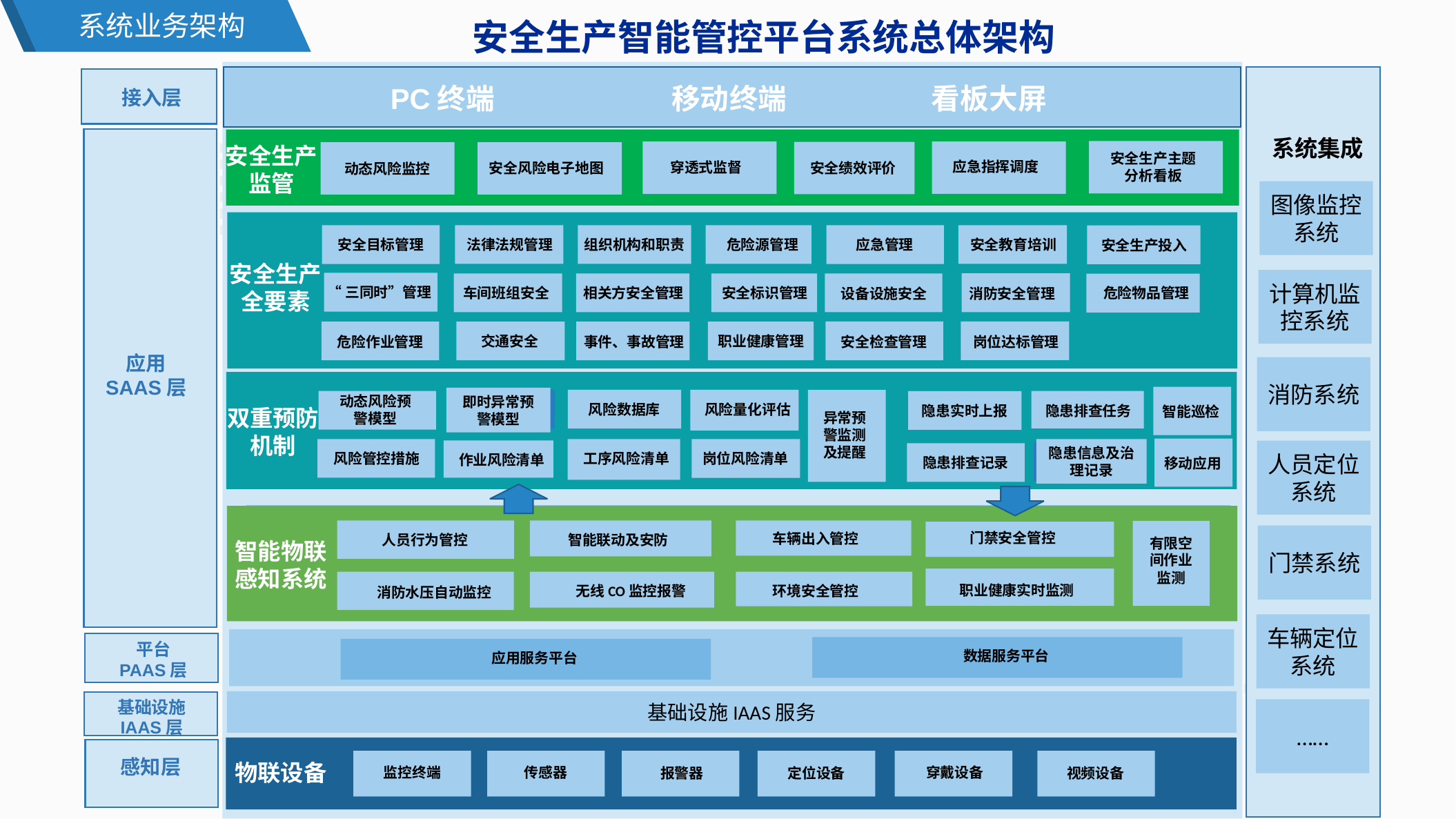

系统业务架构
安全生产智能管控平台系统总体架构

PC终端                           移动终端                      看板大屏
接入层

系统集成

安全生产监管

安全生产主题
分析看板
应急指挥调度
穿透式监督
安全风险电子地图
安全绩效评价
动态风险监控
图像监控系统

安全目标管理
法律法规管理
组织机构和职责
应急管理
安全教育培训
危险源管理
安全生产投入
安全生产全要素
计算机监控系统

“三同时”管理
危险物品管理
相关方安全管理
安全标识管理
车间班组安全
消防安全管理
设备设施安全

职业健康管理
交通安全
事件、事故管理
岗位达标管理
安全检查管理
危险作业管理
应用
SAAS层
消防系统

动态风险预警模型
即时异常预警模型

风险数据库
风险量化评估
隐患排查任务
隐患实时上报
智能巡检
双重预防机制
异常预警监测
及提醒

隐患信息及治理记录

人员定位系统

风险管控措施
工序风险清单
岗位风险清单
作业风险清单
隐患排查记录
移动应用

门禁安全管控
车辆出入管控
门禁系统
人员行为管控
智能联动及安防
有限空间作业监测
智能物联感知系统

职业健康实时监测
环境安全管控
无线CO监控报警
消防水压自动监控
车辆定位系统

平台
PAAS层

数据服务平台
应用服务平台
基础设施IAAS服务
基础设施
IAAS层

……

感知层

物联设备
监控终端
传感器
穿戴设备
报警器
定位设备
视频设备